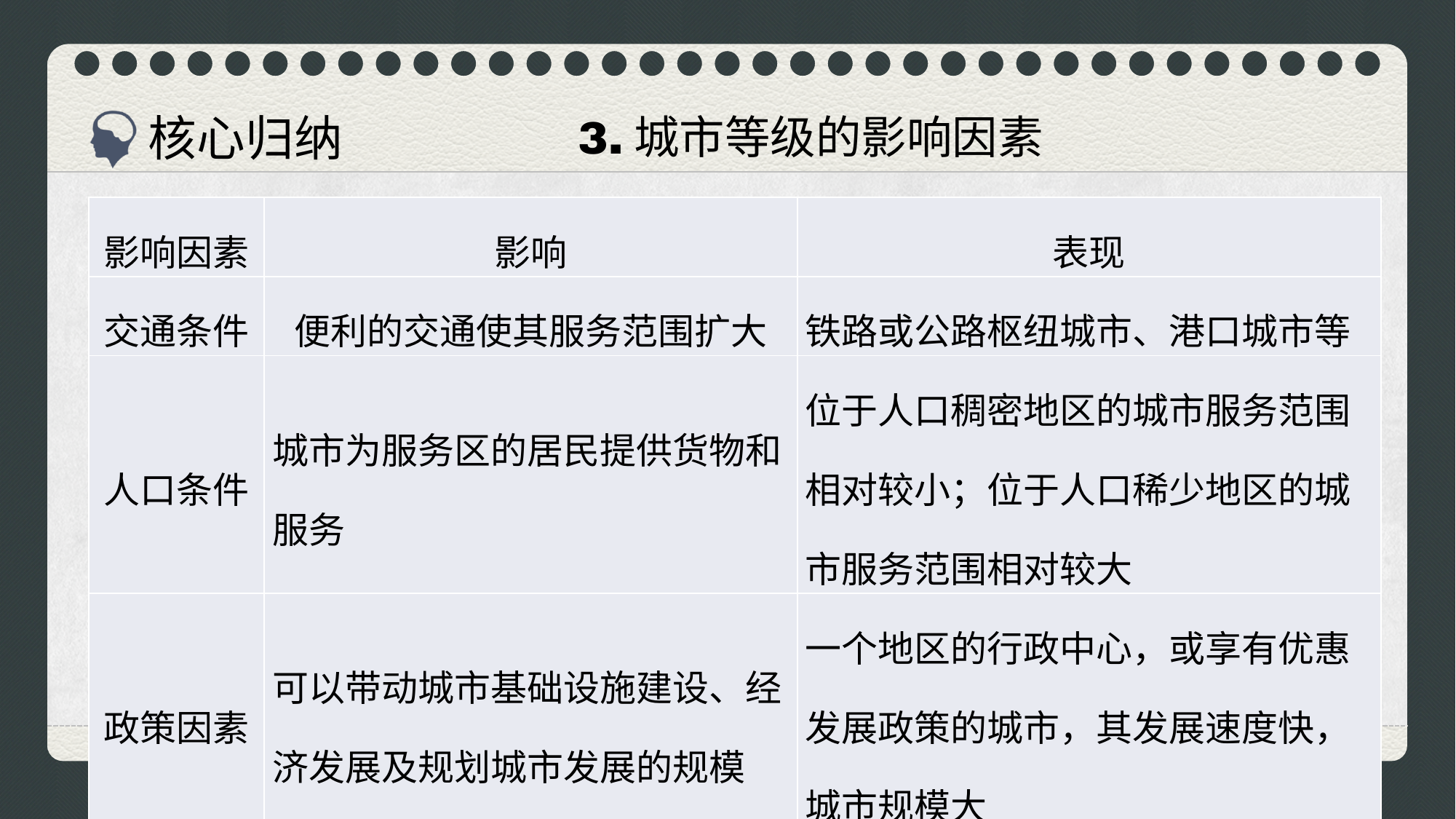

# 3.城市等级的影响因素
| 影响因素 | 影响 | 表现 |
| --- | --- | --- |
| 交通条件 | 便利的交通使其服务范围扩大 | 铁路或公路枢纽城市、港口城市等 |
| 人口条件 | 城市为服务区的居民提供货物和服务 | 位于人口稠密地区的城市服务范围相对较小；位于人口稀少地区的城市服务范围相对较大 |
| 政策因素 | 可以带动城市基础设施建设、经济发展及规划城市发展的规模 | 一个地区的行政中心，或享有优惠发展政策的城市，其发展速度快，城市规模大 |